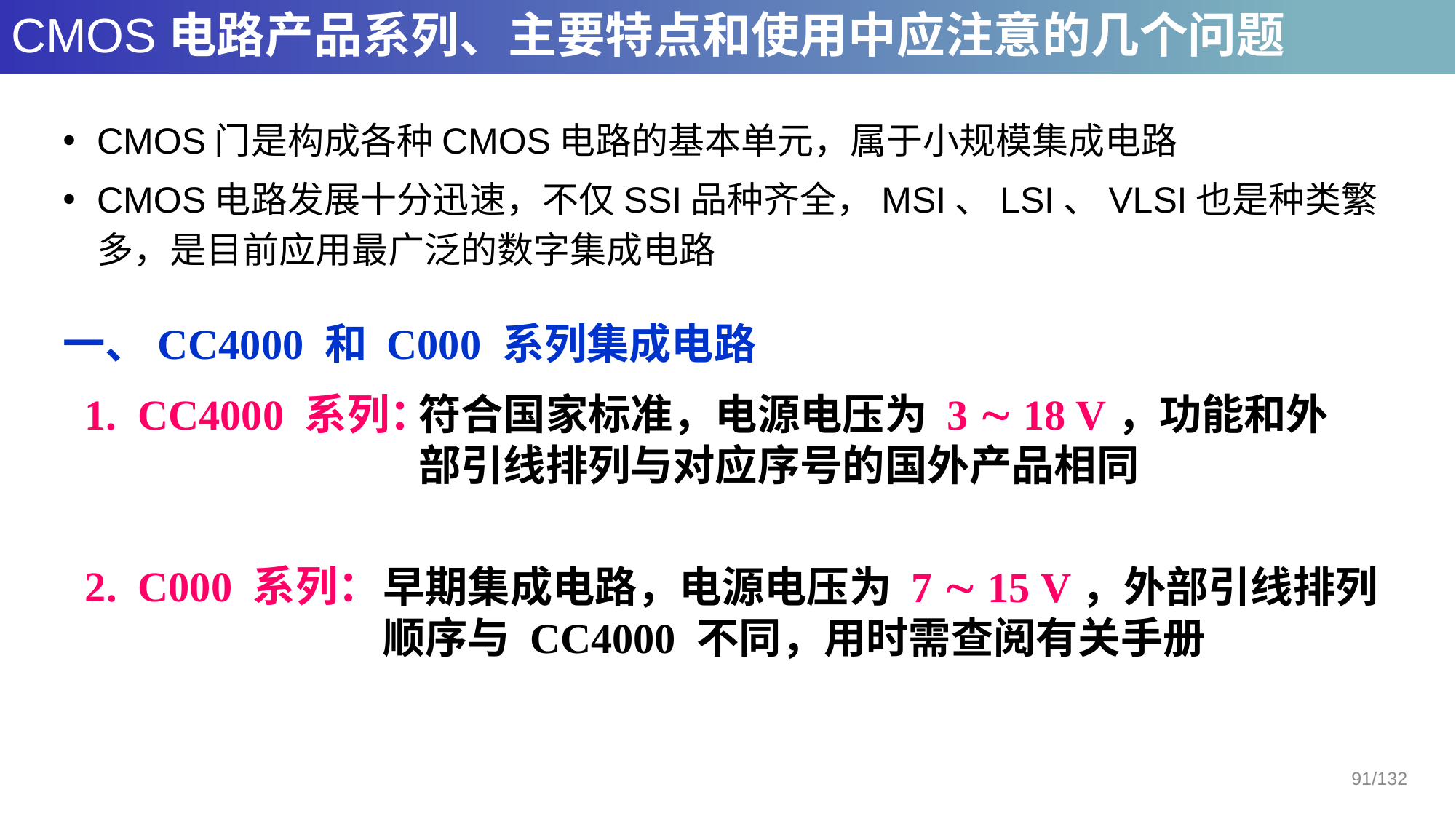

# CMOS电路产品系列、主要特点和使用中应注意的几个问题
CMOS门是构成各种CMOS电路的基本单元，属于小规模集成电路
CMOS电路发展十分迅速，不仅SSI品种齐全，MSI、LSI、VLSI也是种类繁多，是目前应用最广泛的数字集成电路
一、CC4000 和 C000 系列集成电路
1.  CC4000 系列：
符合国家标准，电源电压为 3 ∼ 18 V，功能和外部引线排列与对应序号的国外产品相同
2.  C000 系列：
早期集成电路，电源电压为 7 ∼ 15 V，外部引线排列顺序与 CC4000 不同，用时需查阅有关手册
91/132